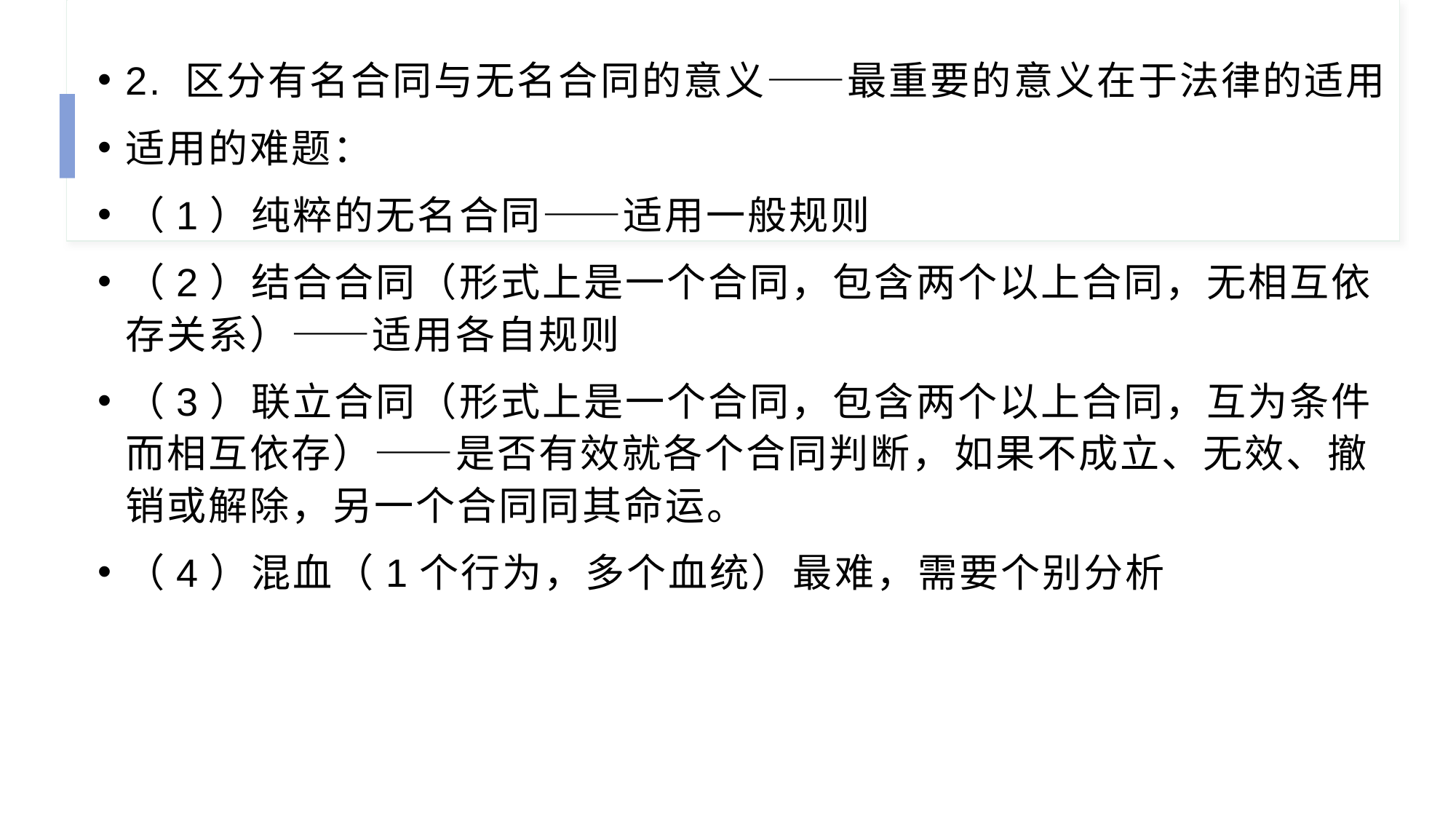

2. 区分有名合同与无名合同的意义——最重要的意义在于法律的适用
适用的难题：
（1）纯粹的无名合同——适用一般规则
（2）结合合同（形式上是一个合同，包含两个以上合同，无相互依存关系）——适用各自规则
（3）联立合同（形式上是一个合同，包含两个以上合同，互为条件而相互依存）——是否有效就各个合同判断，如果不成立、无效、撤销或解除，另一个合同同其命运。
（4）混血（1个行为，多个血统）最难，需要个别分析